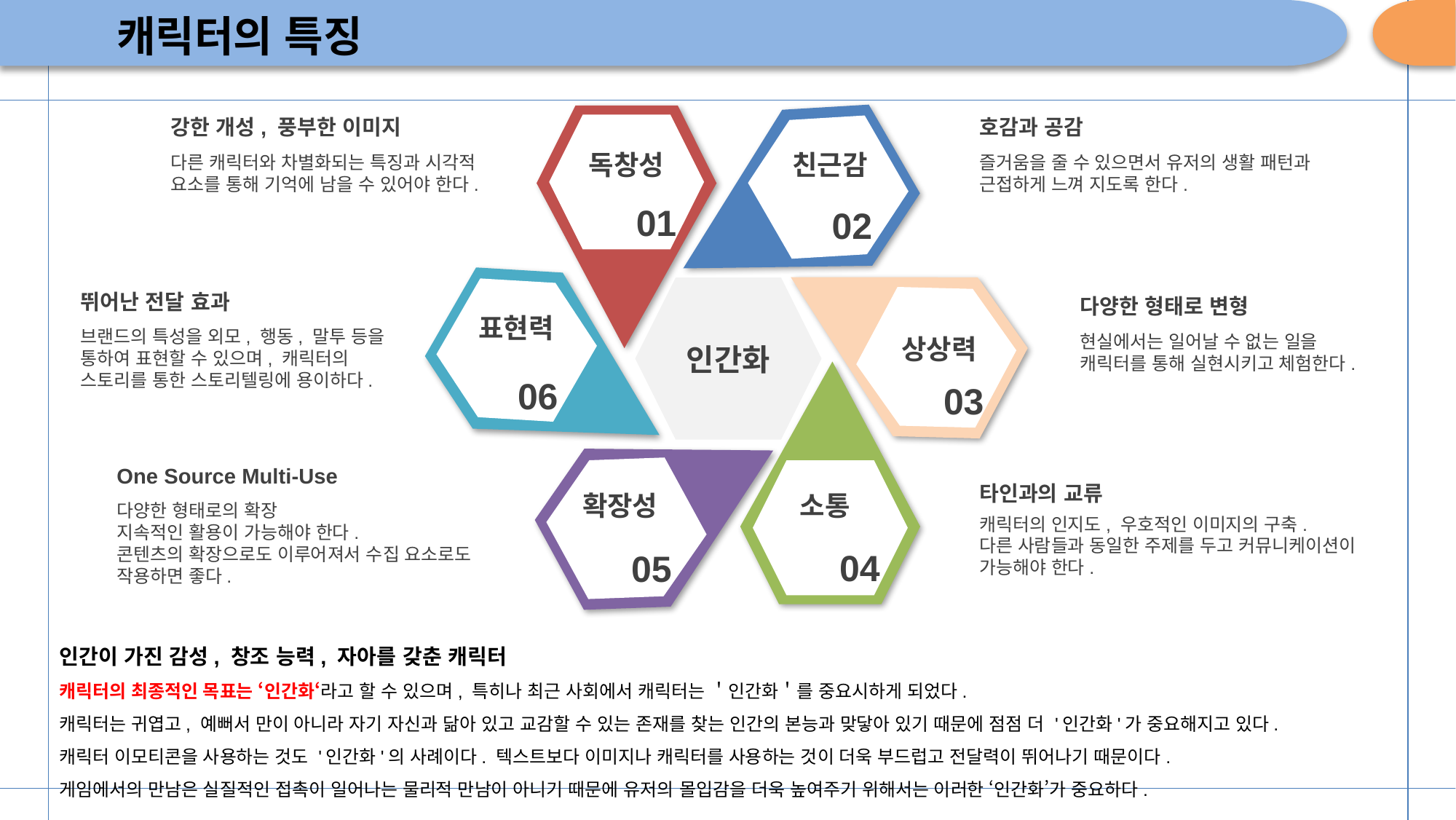

# 캐릭터의 특징

독창성
친근감
01
02

인간화
표현력
상상력

06
03

확장성
소통
04
05
강한 개성, 풍부한 이미지
다른 캐릭터와 차별화되는 특징과 시각적 요소를 통해 기억에 남을 수 있어야 한다.
호감과 공감
즐거움을 줄 수 있으면서 유저의 생활 패턴과 근접하게 느껴 지도록 한다.
뛰어난 전달 효과
브랜드의 특성을 외모, 행동, 말투 등을 통하여 표현할 수 있으며, 캐릭터의 스토리를 통한 스토리텔링에 용이하다.
다양한 형태로 변형
현실에서는 일어날 수 없는 일을 캐릭터를 통해 실현시키고 체험한다.
One Source Multi-Use
다양한 형태로의 확장
지속적인 활용이 가능해야 한다.
콘텐츠의 확장으로도 이루어져서 수집 요소로도 작용하면 좋다.
타인과의 교류
캐릭터의 인지도, 우호적인 이미지의 구축.
다른 사람들과 동일한 주제를 두고 커뮤니케이션이 가능해야 한다.
인간이 가진 감성, 창조 능력, 자아를 갖춘 캐릭터
캐릭터의 최종적인 목표는 ‘인간화‘라고 할 수 있으며, 특히나 최근 사회에서 캐릭터는 ＇인간화＇를 중요시하게 되었다.
캐릭터는 귀엽고, 예뻐서 만이 아니라 자기 자신과 닮아 있고 교감할 수 있는 존재를 찾는 인간의 본능과 맞닿아 있기 때문에 점점 더 '인간화'가 중요해지고 있다.
캐릭터 이모티콘을 사용하는 것도 '인간화'의 사례이다. 텍스트보다 이미지나 캐릭터를 사용하는 것이 더욱 부드럽고 전달력이 뛰어나기 때문이다.
게임에서의 만남은 실질적인 접촉이 일어나는 물리적 만남이 아니기 때문에 유저의 몰입감을 더욱 높여주기 위해서는 이러한 ‘인간화’가 중요하다.